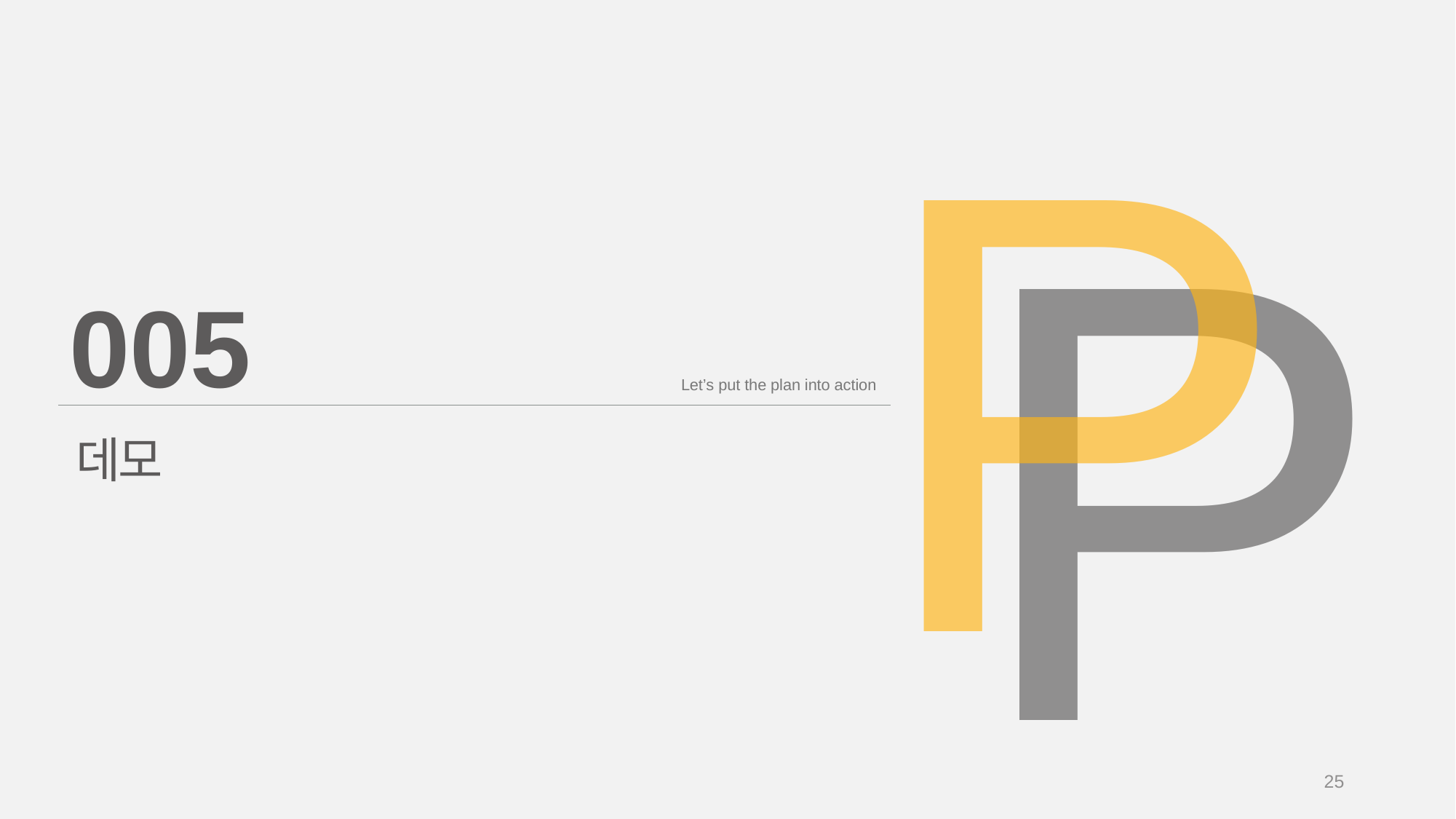

P
P
005
Let’s put the plan into action
데모
25